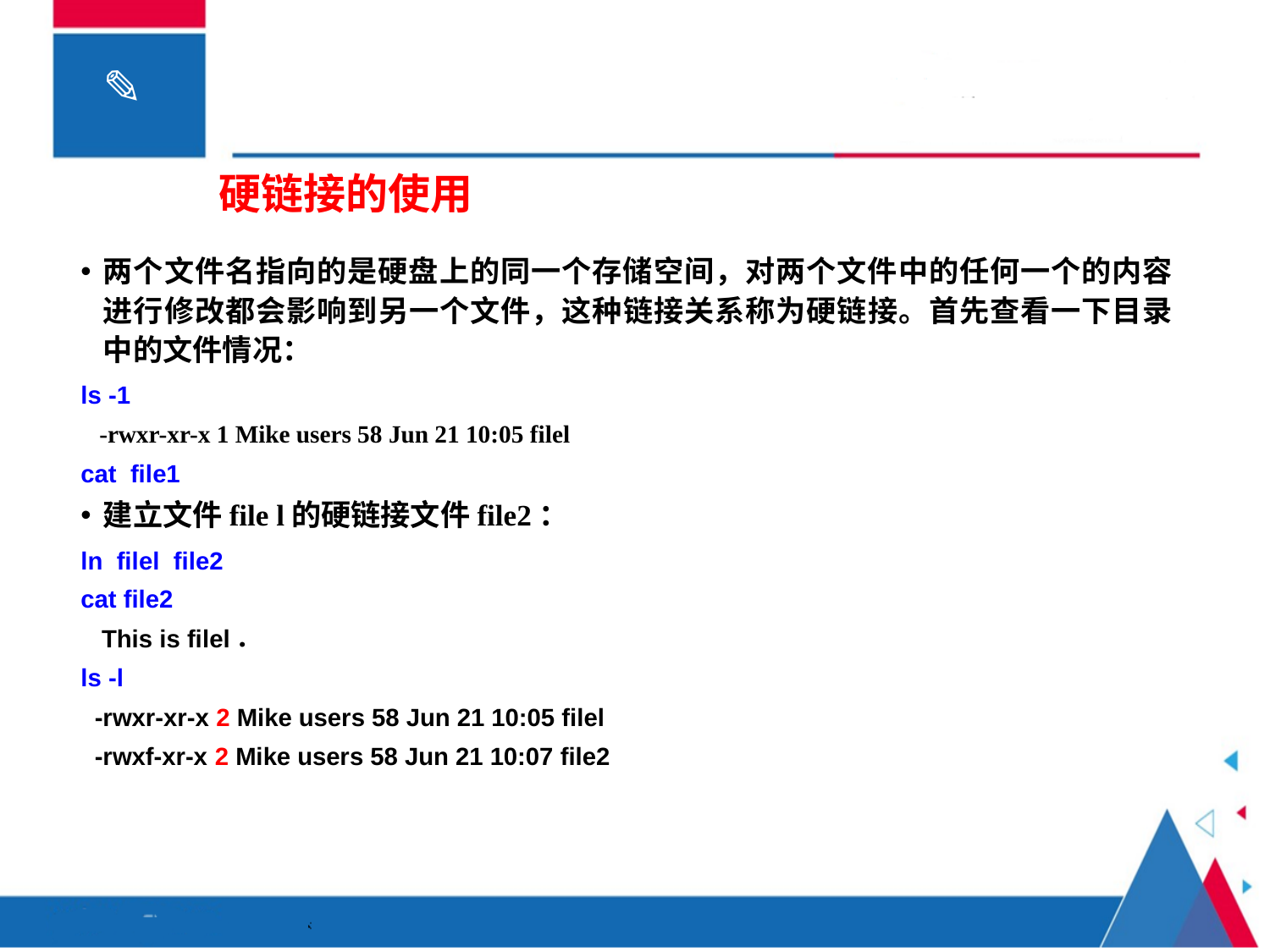

# 硬链接的使用
两个文件名指向的是硬盘上的同一个存储空间，对两个文件中的任何一个的内容进行修改都会影响到另一个文件，这种链接关系称为硬链接。首先查看一下目录中的文件情况：
ls -1
   -rwxr-xr-x 1 Mike users 58 Jun 21 10:05 filel
cat  file1
建立文件file l的硬链接文件file2：
ln  filel  file2
cat file2
   This is filel．
ls -l
  -rwxr-xr-x 2 Mike users 58 Jun 21 10:05 filel
  -rwxf-xr-x 2 Mike users 58 Jun 21 10:07 file2